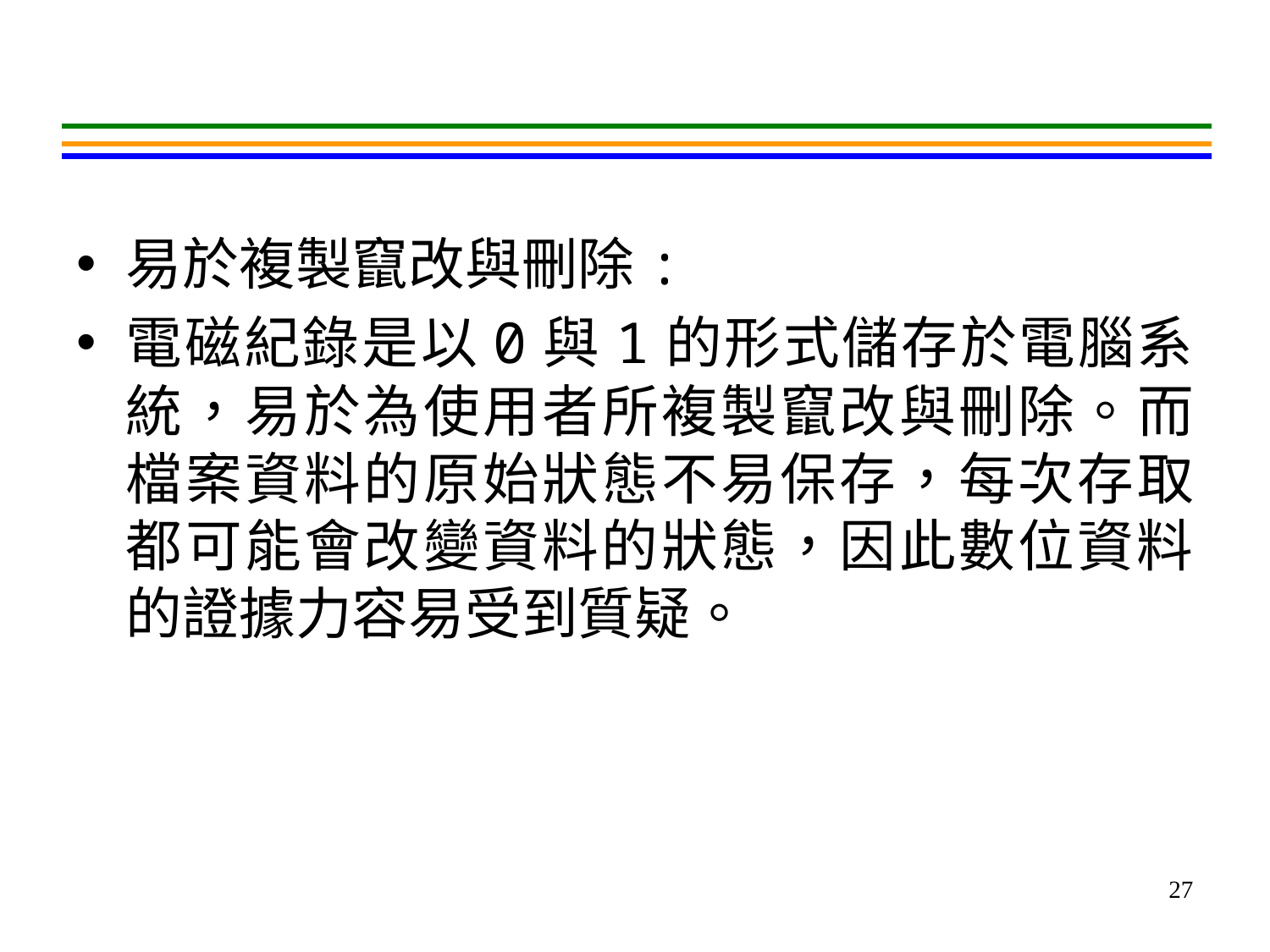

#
易於複製竄改與刪除:
電磁紀錄是以0與1的形式儲存於電腦系統，易於為使用者所複製竄改與刪除。而檔案資料的原始狀態不易保存，每次存取都可能會改變資料的狀態，因此數位資料的證據力容易受到質疑。
27